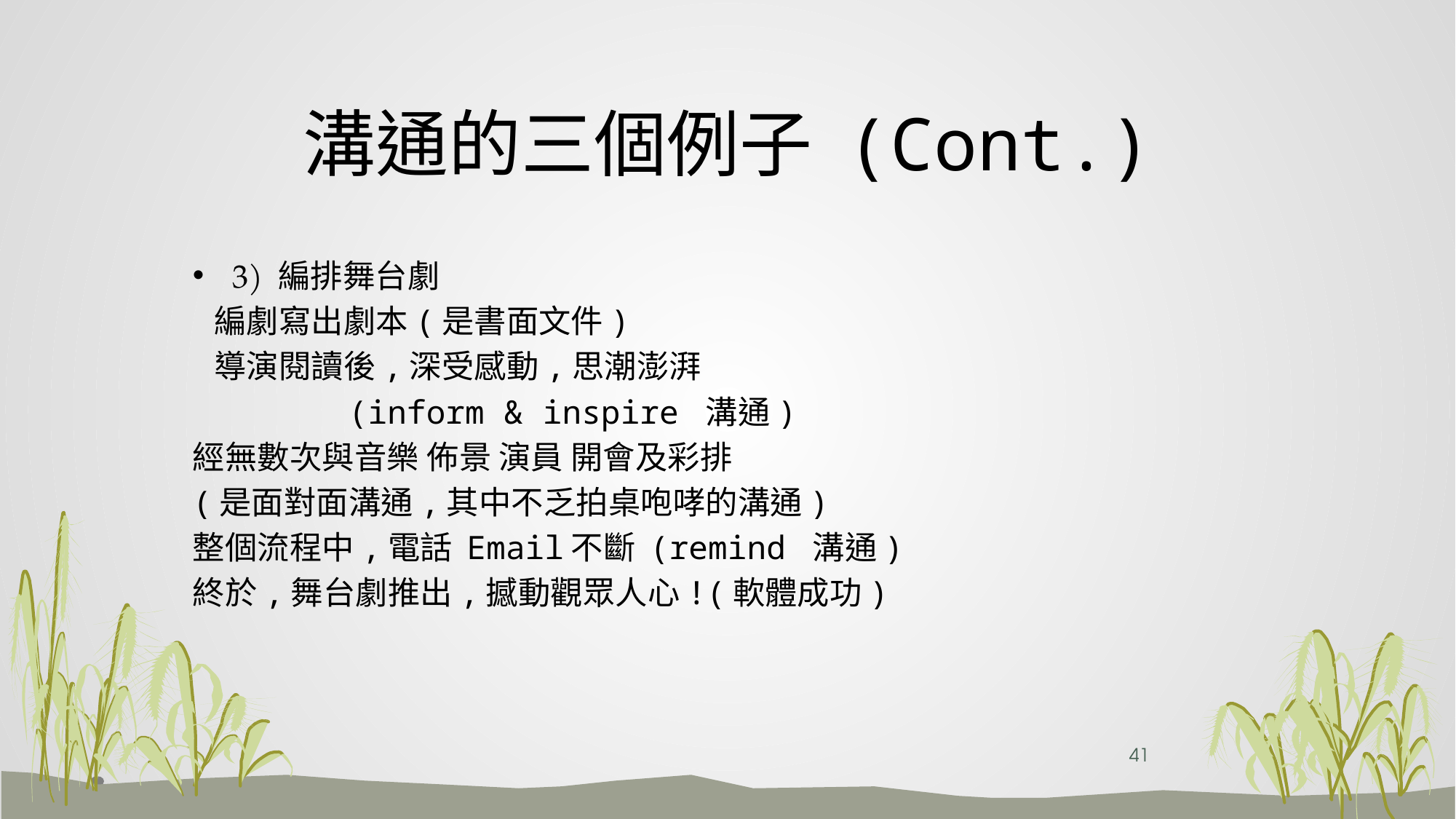

# 溝通的三個例子 (Cont.)
3) 編排舞台劇
  編劇寫出劇本(是書面文件)
  導演閱讀後,深受感動,思潮澎湃
        (inform & inspire 溝通)
經無數次與音樂 佈景 演員 開會及彩排
(是面對面溝通,其中不乏拍桌咆哮的溝通)
整個流程中,電話 Email不斷 (remind 溝通)
終於,舞台劇推出,撼動觀眾人心!(軟體成功)

41